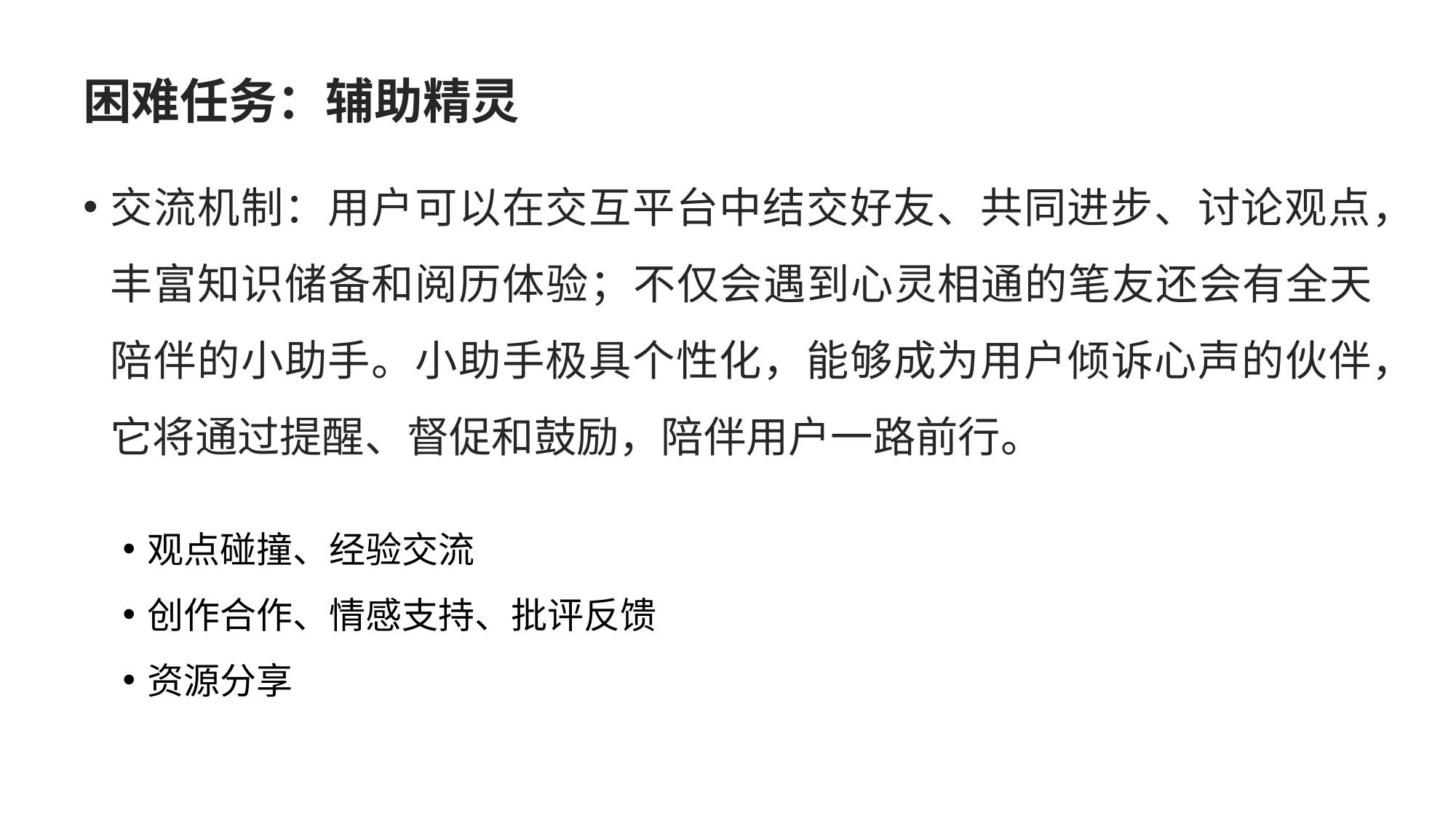

# 困难任务：辅助精灵
交流机制：用户可以在交互平台中结交好友、共同进步、讨论观点，丰富知识储备和阅历体验；不仅会遇到心灵相通的笔友还会有全天陪伴的小助手。小助手极具个性化，能够成为用户倾诉心声的伙伴，它将通过提醒、督促和鼓励，陪伴用户一路前行。

观点碰撞、经验交流
创作合作、情感支持、批评反馈
资源分享